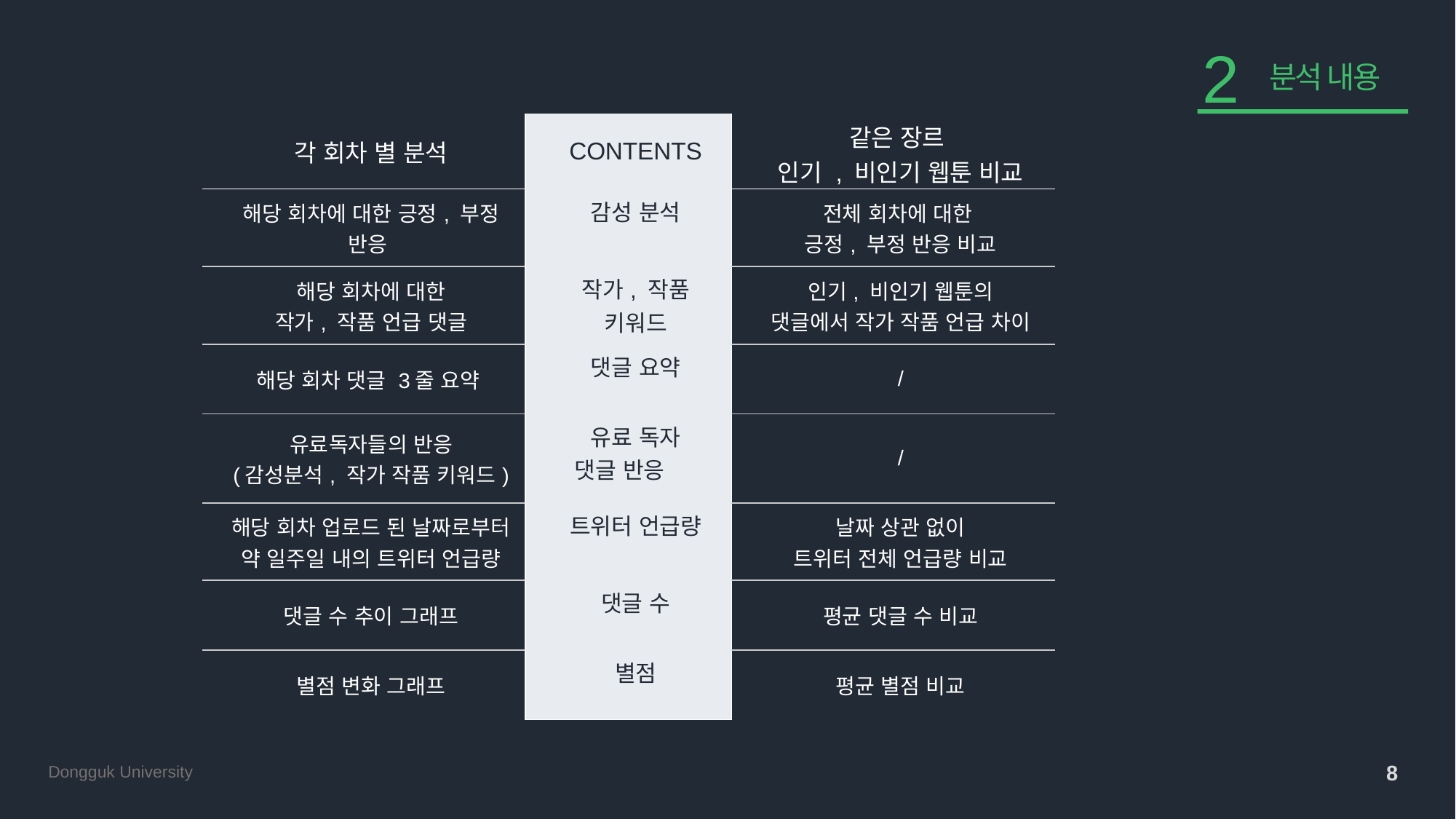

2
분석 내용

| 각 회차 별 분석 | CONTENTS | 같은 장르 인기 , 비인기 웹툰 비교 |
| --- | --- | --- |
| 해당 회차에 대한 긍정, 부정 반응 | 감성 분석 | 전체 회차에 대한 긍정, 부정 반응 비교 |
| 해당 회차에 대한 작가, 작품 언급 댓글 | 작가, 작품 키워드 | 인기, 비인기 웹툰의 댓글에서 작가 작품 언급 차이 |
| 해당 회차 댓글 3줄 요약 | 댓글 요약 | / |
| 유료독자들의 반응 (감성분석, 작가 작품 키워드) | 유료 독자 댓글 반응 | / |
| 해당 회차 업로드 된 날짜로부터 약 일주일 내의 트위터 언급량 | 트위터 언급량 | 날짜 상관 없이 트위터 전체 언급량 비교 |
| 댓글 수 추이 그래프 | 댓글 수 | 평균 댓글 수 비교 |
| 별점 변화 그래프 | 별점 | 평균 별점 비교 |
8
Dongguk University